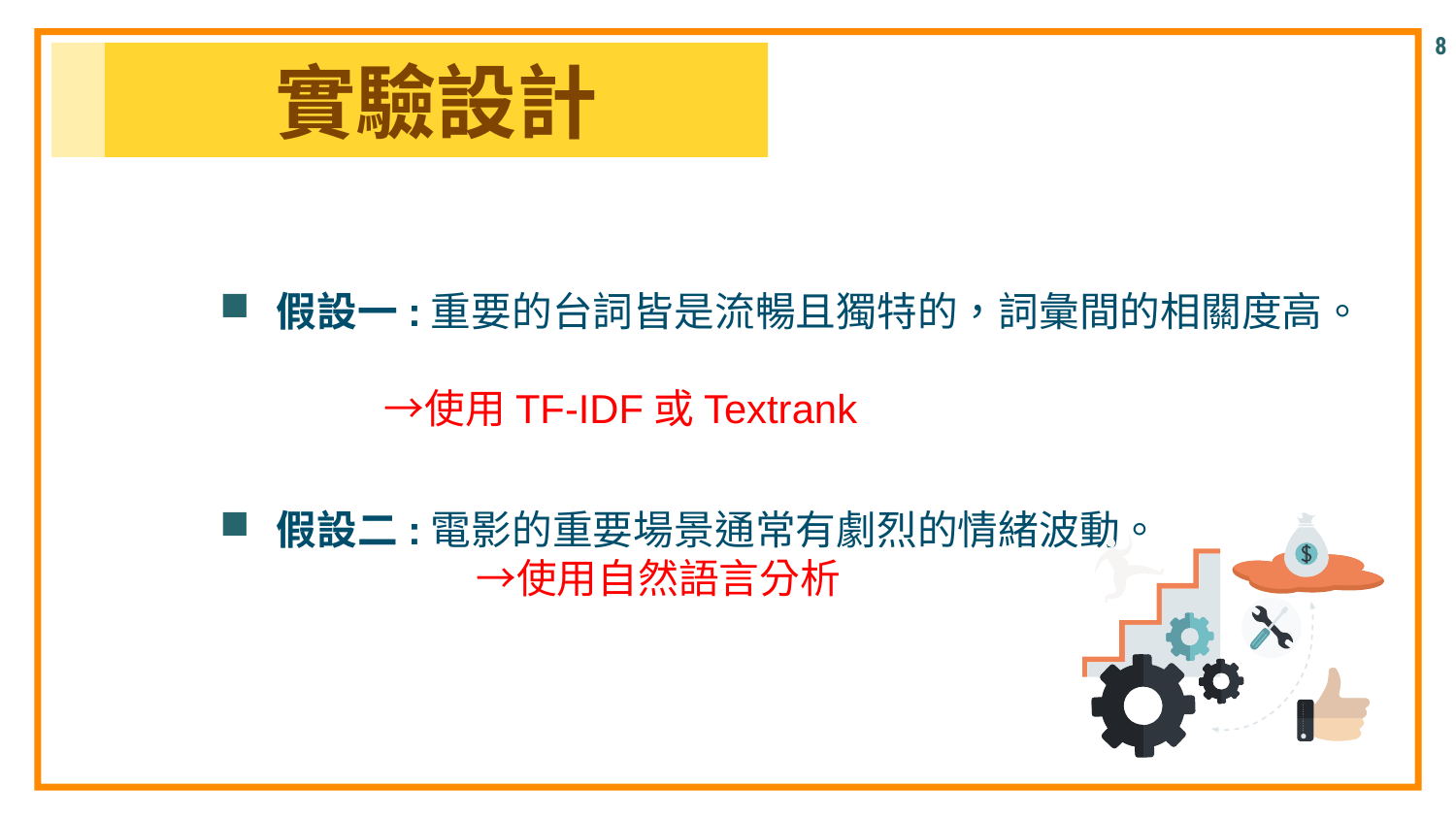

實驗設計
假設一:重要的台詞皆是流暢且獨特的，詞彙間的相關度高。
            →使用TF-IDF或Textrank

假設二:電影的重要場景通常有劇烈的情緒波動。
	      →使用自然語言分析